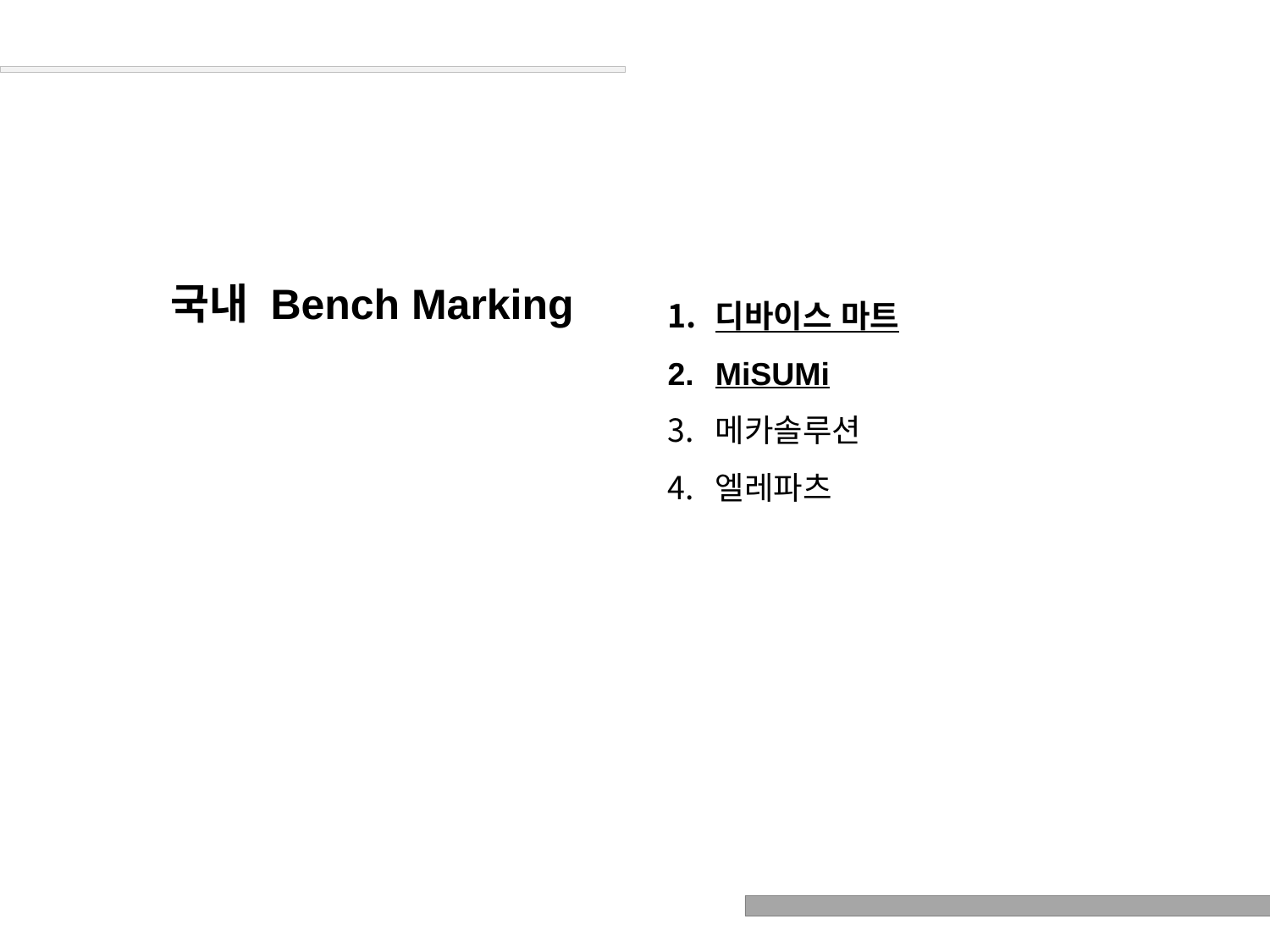

국내 Bench Marking
디바이스 마트
MiSUMi
메카솔루션
엘레파츠